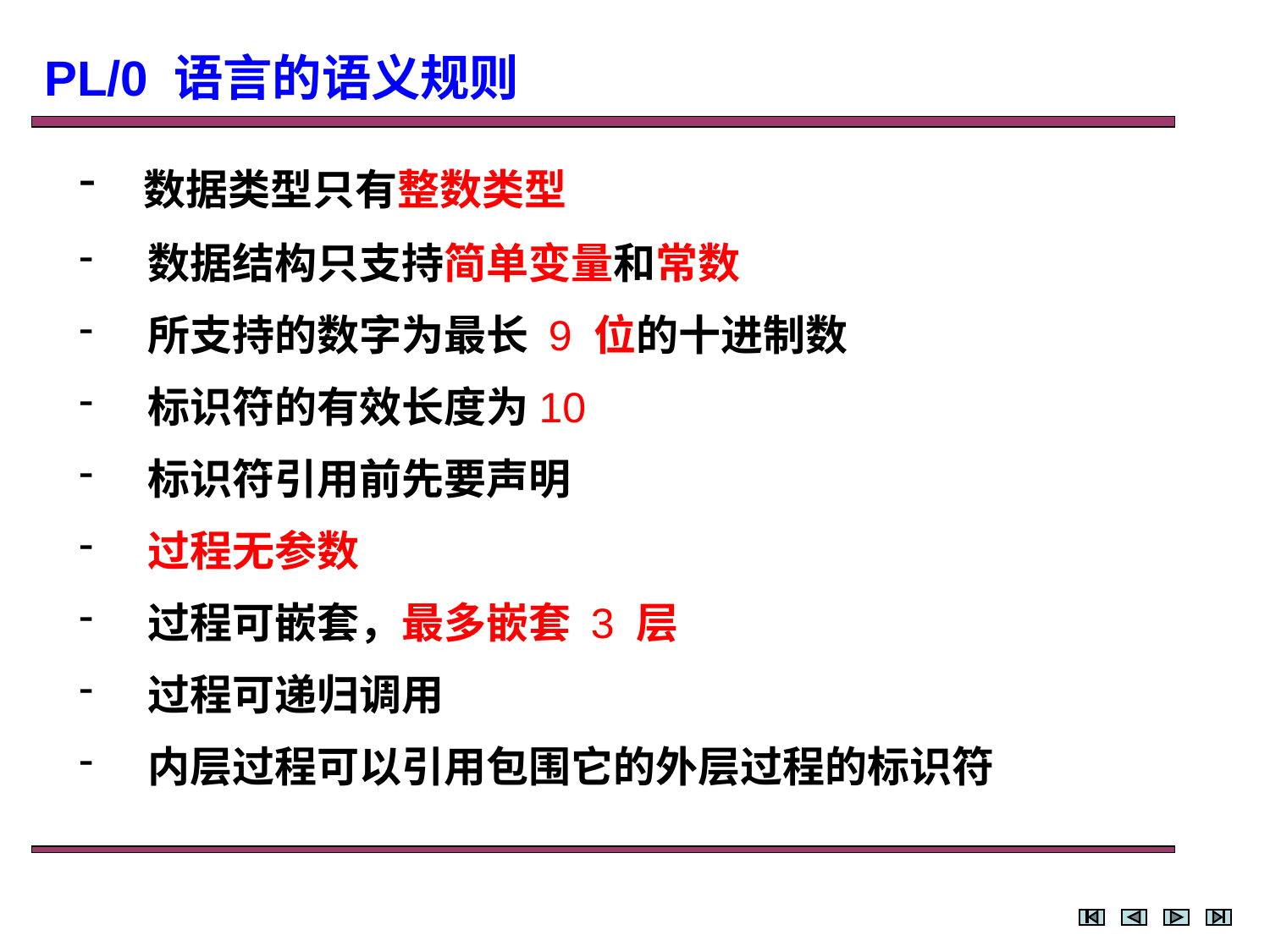

PL/0 语言的语义规则
  数据类型只有整数类型

   数据结构只支持简单变量和常数

   所支持的数字为最长 9 位的十进制数

   标识符的有效长度为10

   标识符引用前先要声明

   过程无参数

   过程可嵌套，最多嵌套 3 层

   过程可递归调用

   内层过程可以引用包围它的外层过程的标识符